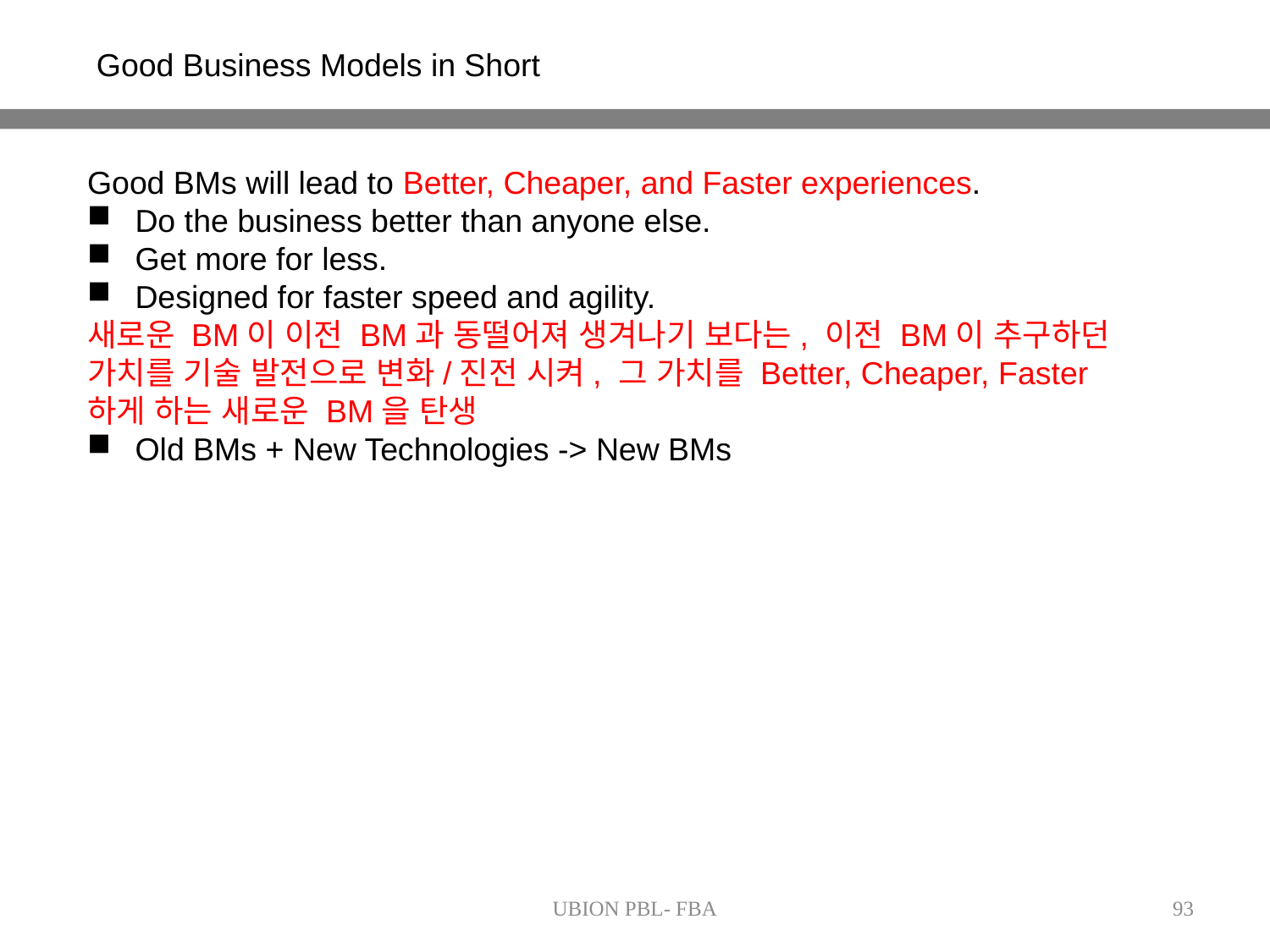

Good Business Models in Short

Good BMs will lead to Better, Cheaper, and Faster experiences.
Do the business better than anyone else.
Get more for less.
Designed for faster speed and agility.
새로운 BM이 이전 BM과 동떨어져 생겨나기 보다는, 이전 BM이 추구하던 가치를 기술 발전으로 변화/진전 시켜, 그 가치를 Better, Cheaper, Faster 하게 하는 새로운 BM을 탄생
Old BMs + New Technologies -> New BMs
UBION PBL- FBA
93